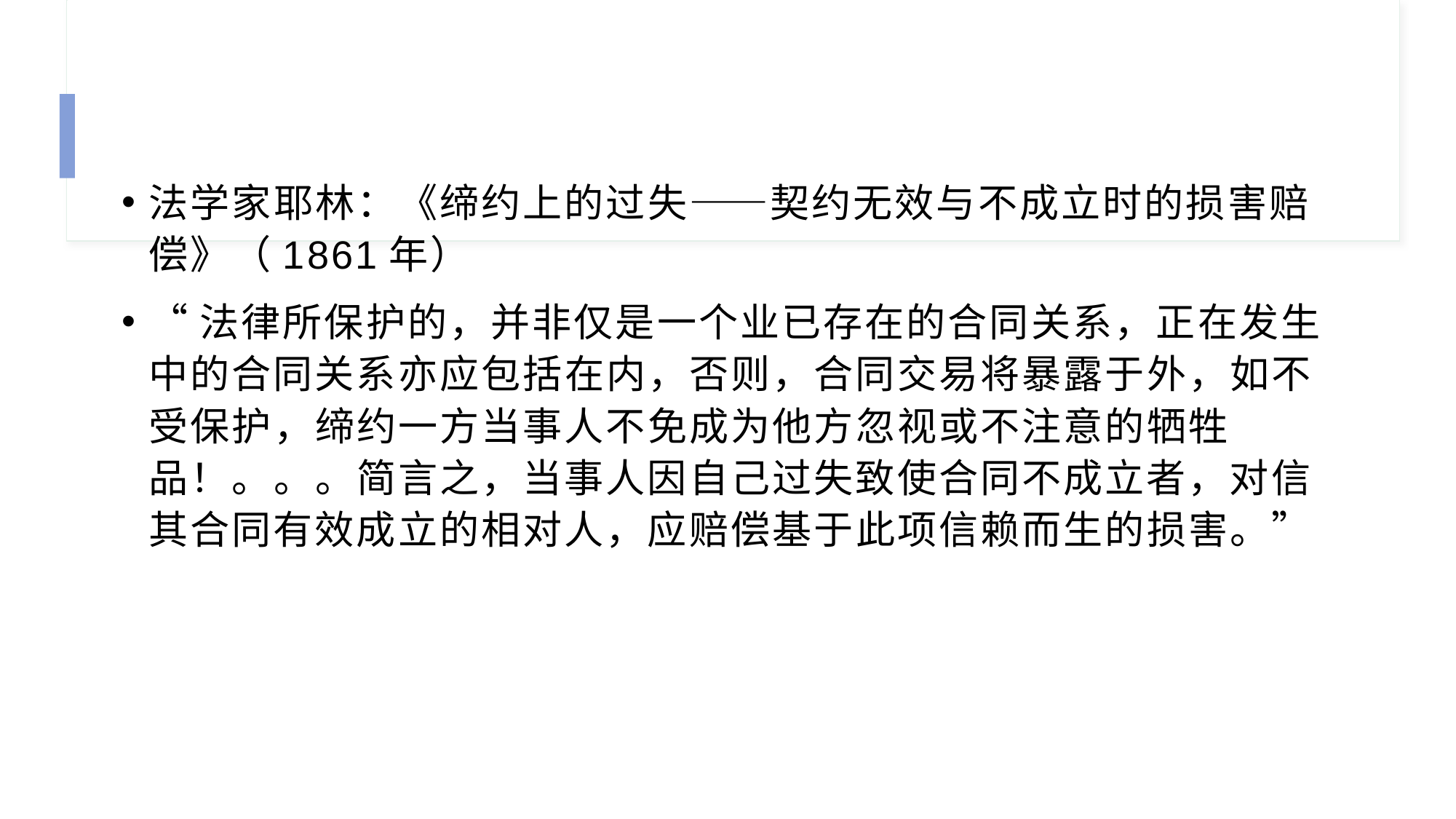

#
法学家耶林：《缔约上的过失——契约无效与不成立时的损害赔偿》（1861年）
“法律所保护的，并非仅是一个业已存在的合同关系，正在发生中的合同关系亦应包括在内，否则，合同交易将暴露于外，如不受保护，缔约一方当事人不免成为他方忽视或不注意的牺牲品！。。。简言之，当事人因自己过失致使合同不成立者，对信其合同有效成立的相对人，应赔偿基于此项信赖而生的损害。”